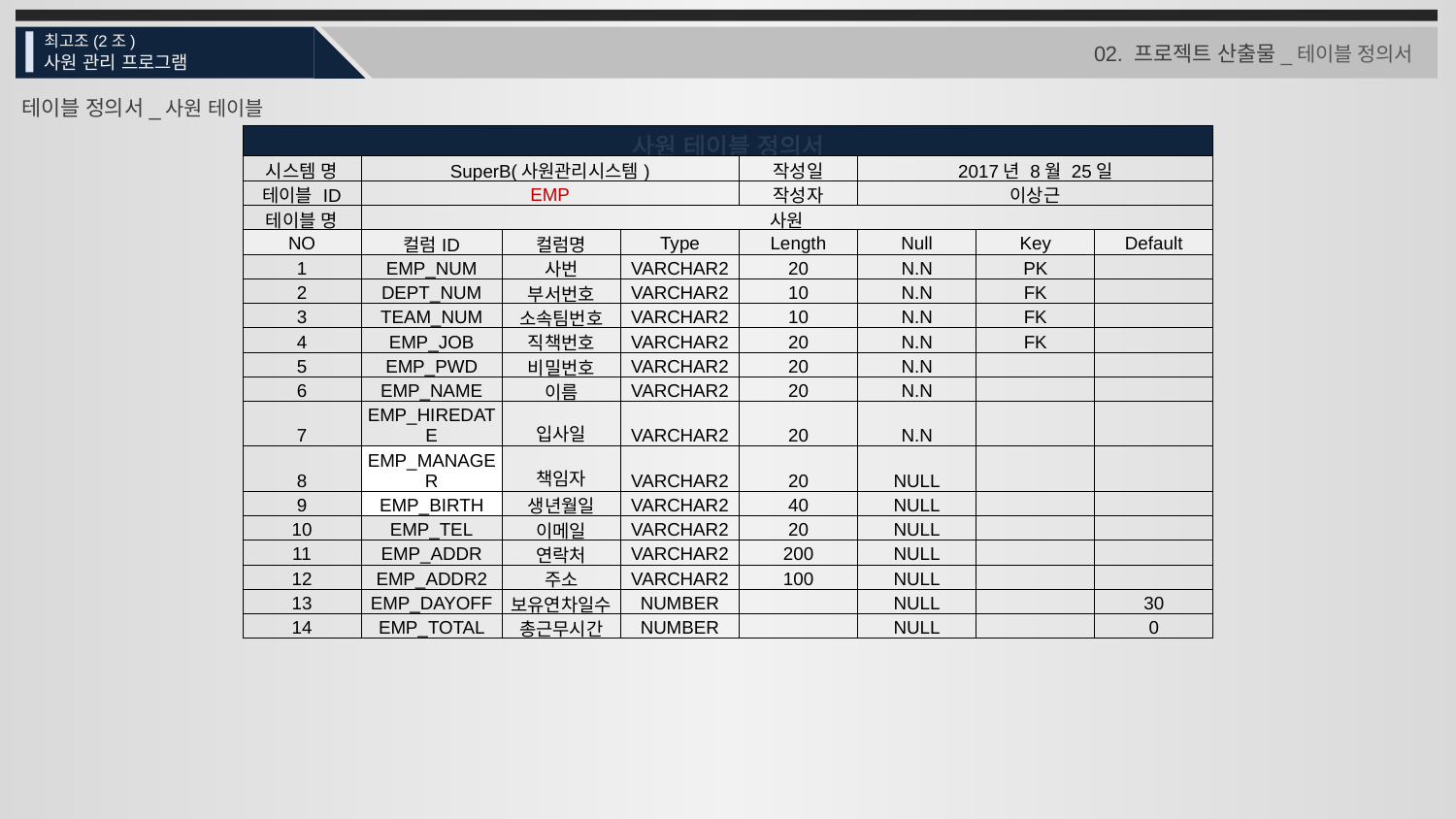

최고조(2조)

사원 관리 프로그램

02. 프로젝트 산출물_테이블 정의서
테이블 정의서_사원 테이블
| 사원 테이블 정의서 |  |  |  |  |  |  |  |
| --- | --- | --- | --- | --- | --- | --- | --- |
| 시스템 명 | SuperB(사원관리시스템) |  |  | 작성일 | 2017년 8월 25일 |  |  |
| 테이블 ID | EMP |  |  | 작성자 | 이상근 |  |  |
| 테이블 명 | 사원 |  |  |  |  |  |  |
| NO | 컬럼ID | 컬럼명 | Type | Length | Null | Key | Default |
| 1 | EMP\_NUM | 사번 | VARCHAR2 | 20 | N.N | PK |  |
| 2 | DEPT\_NUM | 부서번호 | VARCHAR2 | 10 | N.N | FK |  |
| 3 | TEAM\_NUM | 소속팀번호 | VARCHAR2 | 10 | N.N | FK |  |
| 4 | EMP\_JOB | 직책번호 | VARCHAR2 | 20 | N.N | FK |  |
| 5 | EMP\_PWD | 비밀번호 | VARCHAR2 | 20 | N.N |  |  |
| 6 | EMP\_NAME | 이름 | VARCHAR2 | 20 | N.N |  |  |
| 7 | EMP\_HIREDATE | 입사일 | VARCHAR2 | 20 | N.N |  |  |
| 8 | EMP\_MANAGER | 책임자 | VARCHAR2 | 20 | NULL |  |  |
| 9 | EMP\_BIRTH | 생년월일 | VARCHAR2 | 40 | NULL |  |  |
| 10 | EMP\_TEL | 이메일 | VARCHAR2 | 20 | NULL |  |  |
| 11 | EMP\_ADDR | 연락처 | VARCHAR2 | 200 | NULL |  |  |
| 12 | EMP\_ADDR2 | 주소 | VARCHAR2 | 100 | NULL |  |  |
| 13 | EMP\_DAYOFF | 보유연차일수 | NUMBER |  | NULL |  | 30 |
| 14 | EMP\_TOTAL | 총근무시간 | NUMBER |  | NULL |  | 0 |